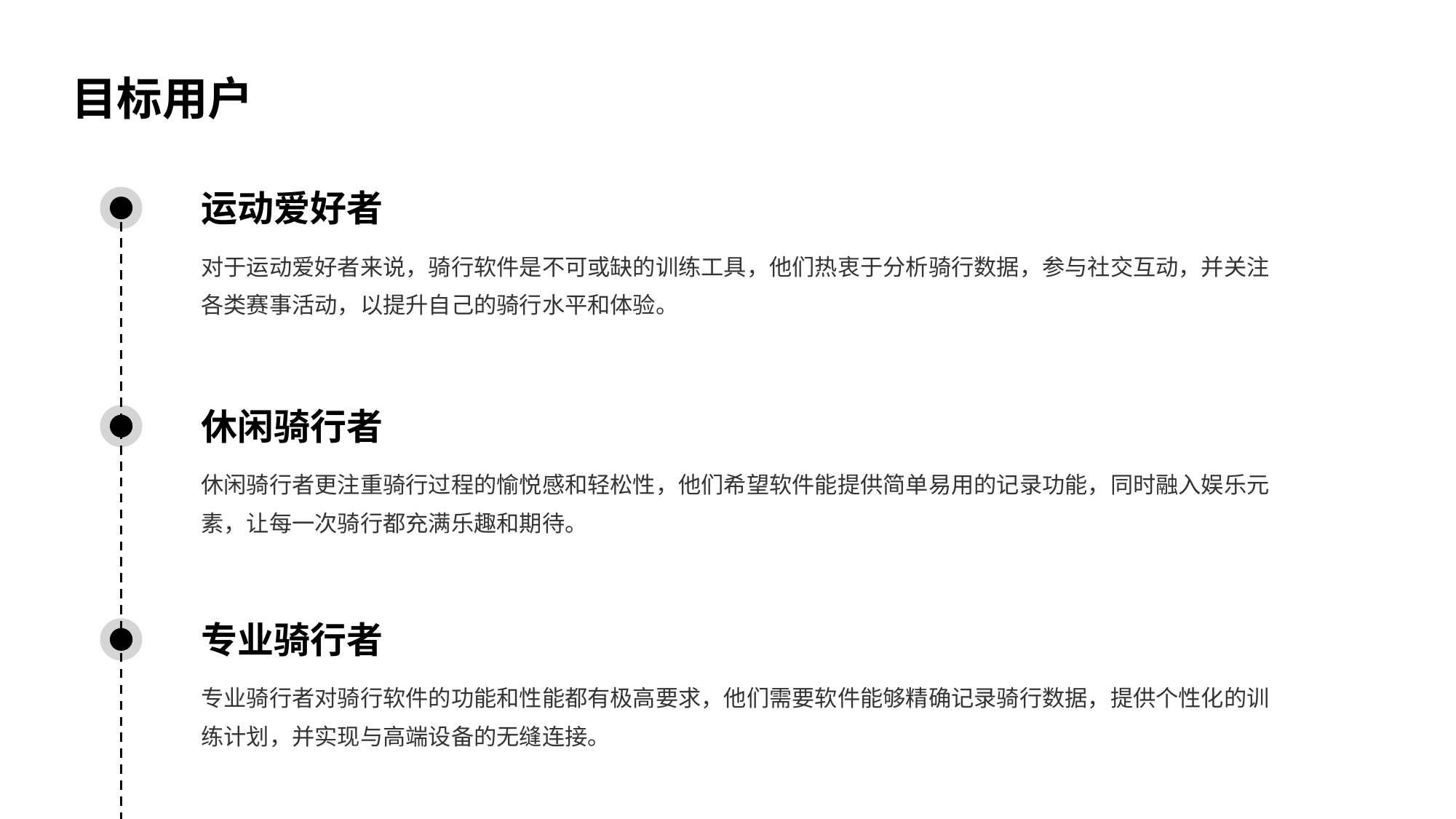

目标用户
运动爱好者

对于运动爱好者来说，骑行软件是不可或缺的训练工具，他们热衷于分析骑行数据，参与社交互动，并关注各类赛事活动，以提升自己的骑行水平和体验。
休闲骑行者

休闲骑行者更注重骑行过程的愉悦感和轻松性，他们希望软件能提供简单易用的记录功能，同时融入娱乐元素，让每一次骑行都充满乐趣和期待。
专业骑行者

专业骑行者对骑行软件的功能和性能都有极高要求，他们需要软件能够精确记录骑行数据，提供个性化的训练计划，并实现与高端设备的无缝连接。